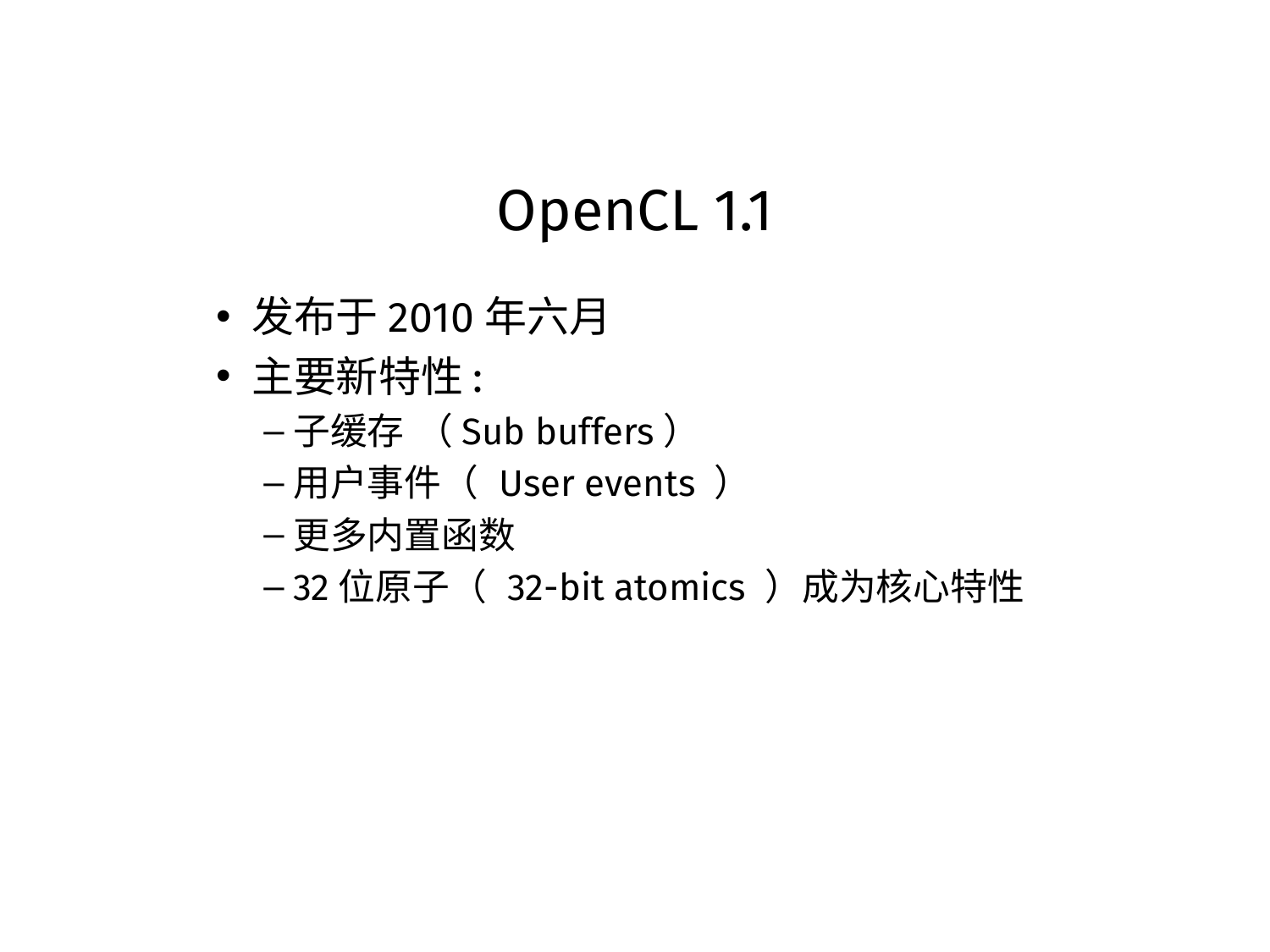

OpenCL 1.1
发布于2010年六月
主要新特性:
子缓存 （Sub buffers）
用户事件（ User events ）
更多内置函数
32位原子（ 32-bit atomics ）成为核心特性